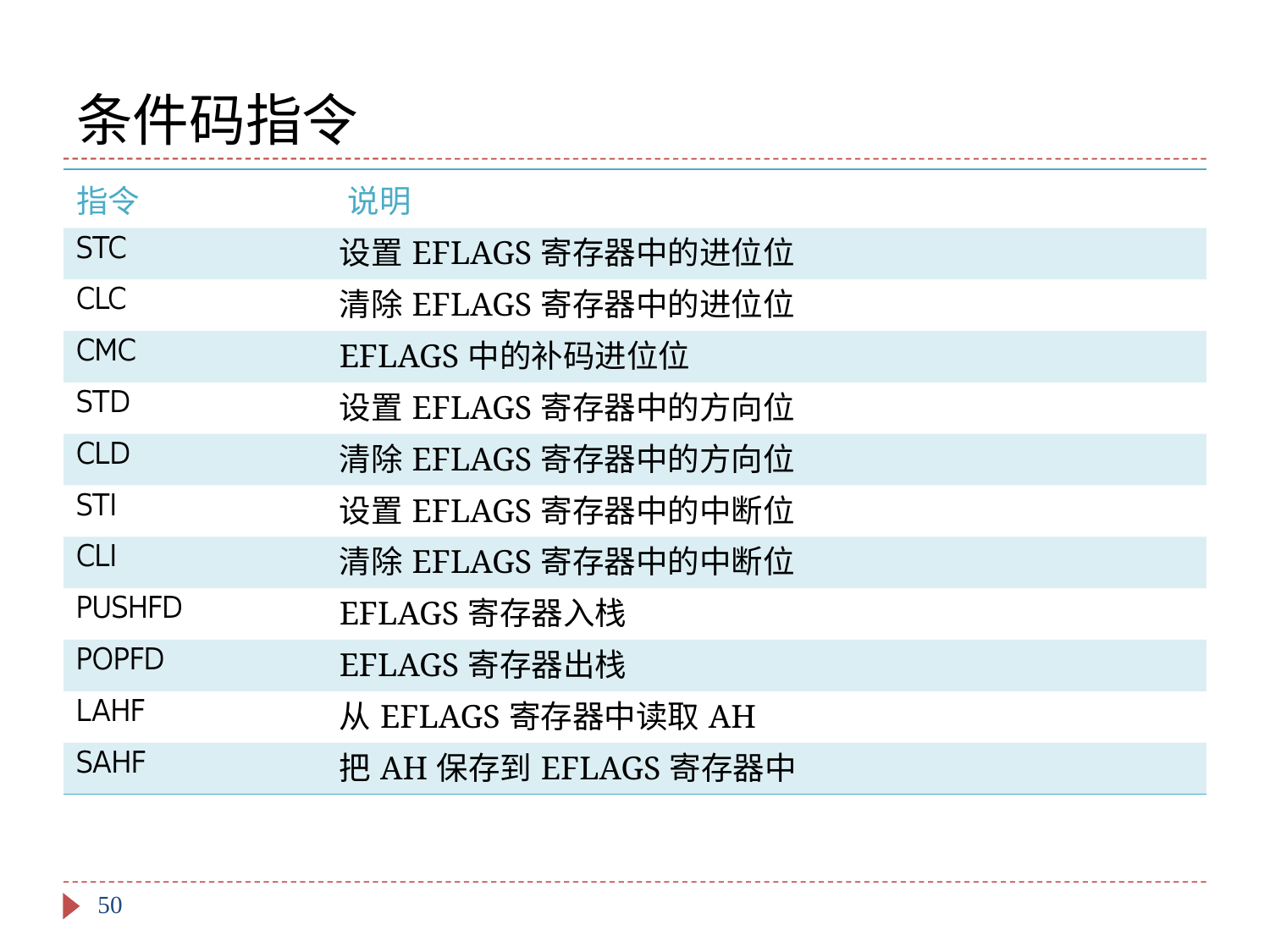

# 条件码指令
| 指令 | 说明 |
| --- | --- |
| STC | 设置EFLAGS寄存器中的进位位 |
| CLC | 清除EFLAGS寄存器中的进位位 |
| CMC | EFLAGS中的补码进位位 |
| STD | 设置EFLAGS寄存器中的方向位 |
| CLD | 清除EFLAGS寄存器中的方向位 |
| STI | 设置EFLAGS寄存器中的中断位 |
| CLI | 清除EFLAGS寄存器中的中断位 |
| PUSHFD | EFLAGS寄存器入栈 |
| POPFD | EFLAGS寄存器出栈 |
| LAHF | 从EFLAGS寄存器中读取AH |
| SAHF | 把AH保存到EFLAGS寄存器中 |
50